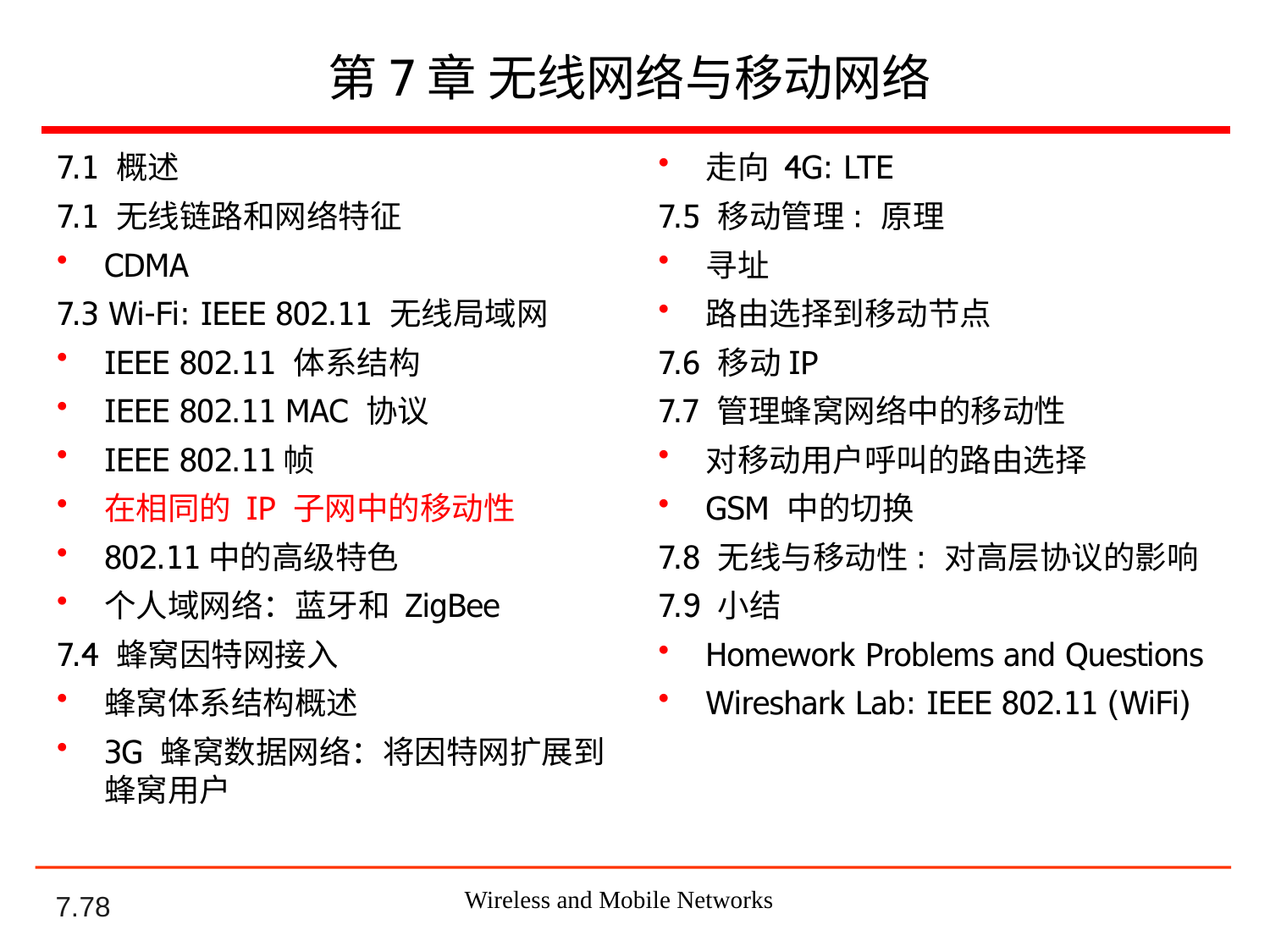

# 第7章 无线网络与移动网络
7.1 概述
7.1 无线链路和网络特征
CDMA
7.3 Wi-Fi: IEEE 802.11 无线局域网
IEEE 802.11 体系结构
IEEE 802.11 MAC 协议
IEEE 802.11帧
在相同的 IP 子网中的移动性
802.11中的高级特色
个人域网络：蓝牙和 ZigBee
7.4 蜂窝因特网接入
蜂窝体系结构概述
3G 蜂窝数据网络：将因特网扩展到蜂窝用户
走向 4G: LTE
7.5 移动管理: 原理
寻址
路由选择到移动节点
7.6 移动IP
7.7 管理蜂窝网络中的移动性
对移动用户呼叫的路由选择
GSM 中的切换
7.8 无线与移动性: 对高层协议的影响
7.9 小结
Homework Problems and Questions
Wireshark Lab: IEEE 802.11 (WiFi)